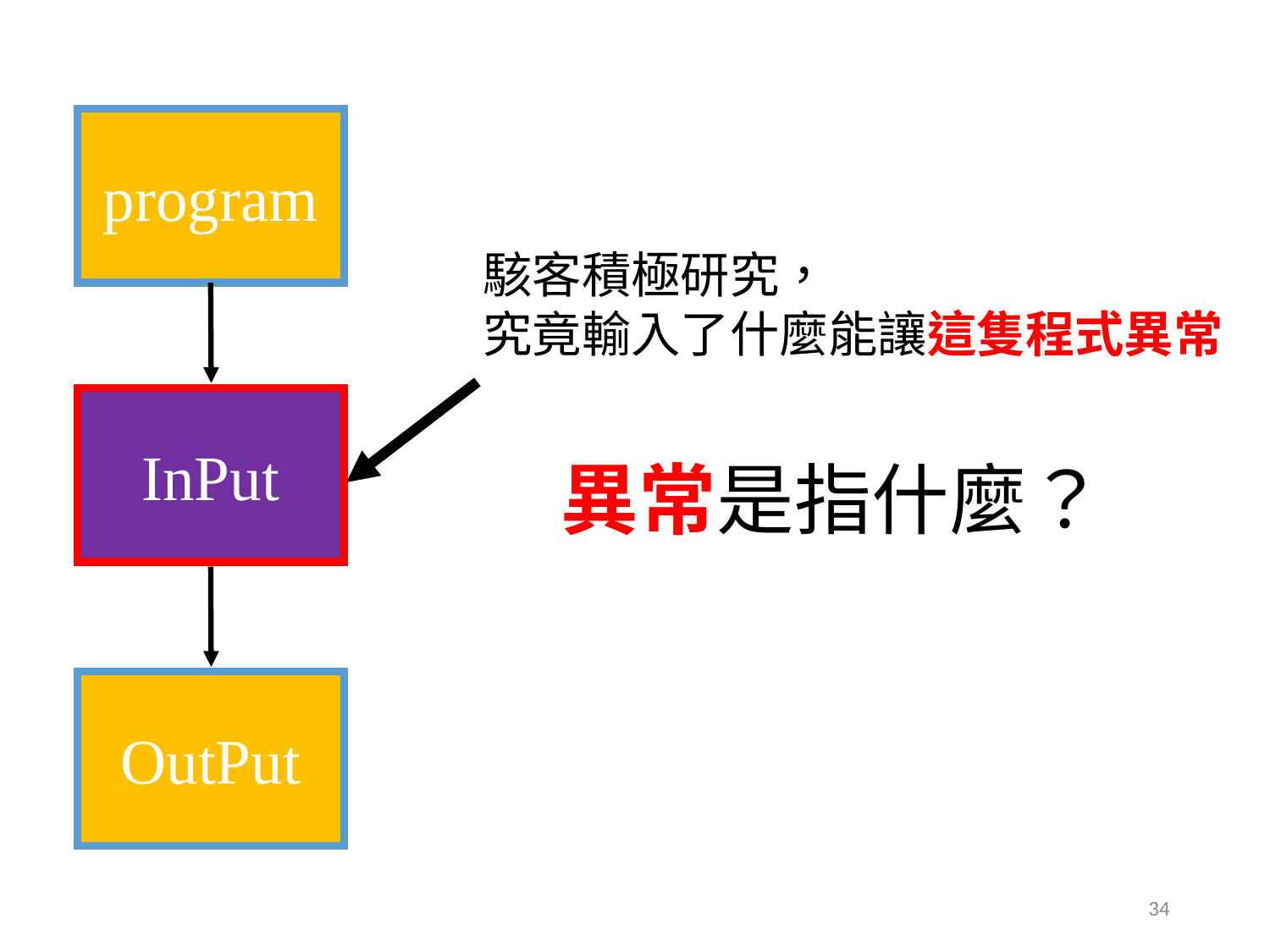

program
駭客積極研究，
究竟輸入了什麼能讓這隻程式異常
InPut
異常是指什麼？
OutPut
34